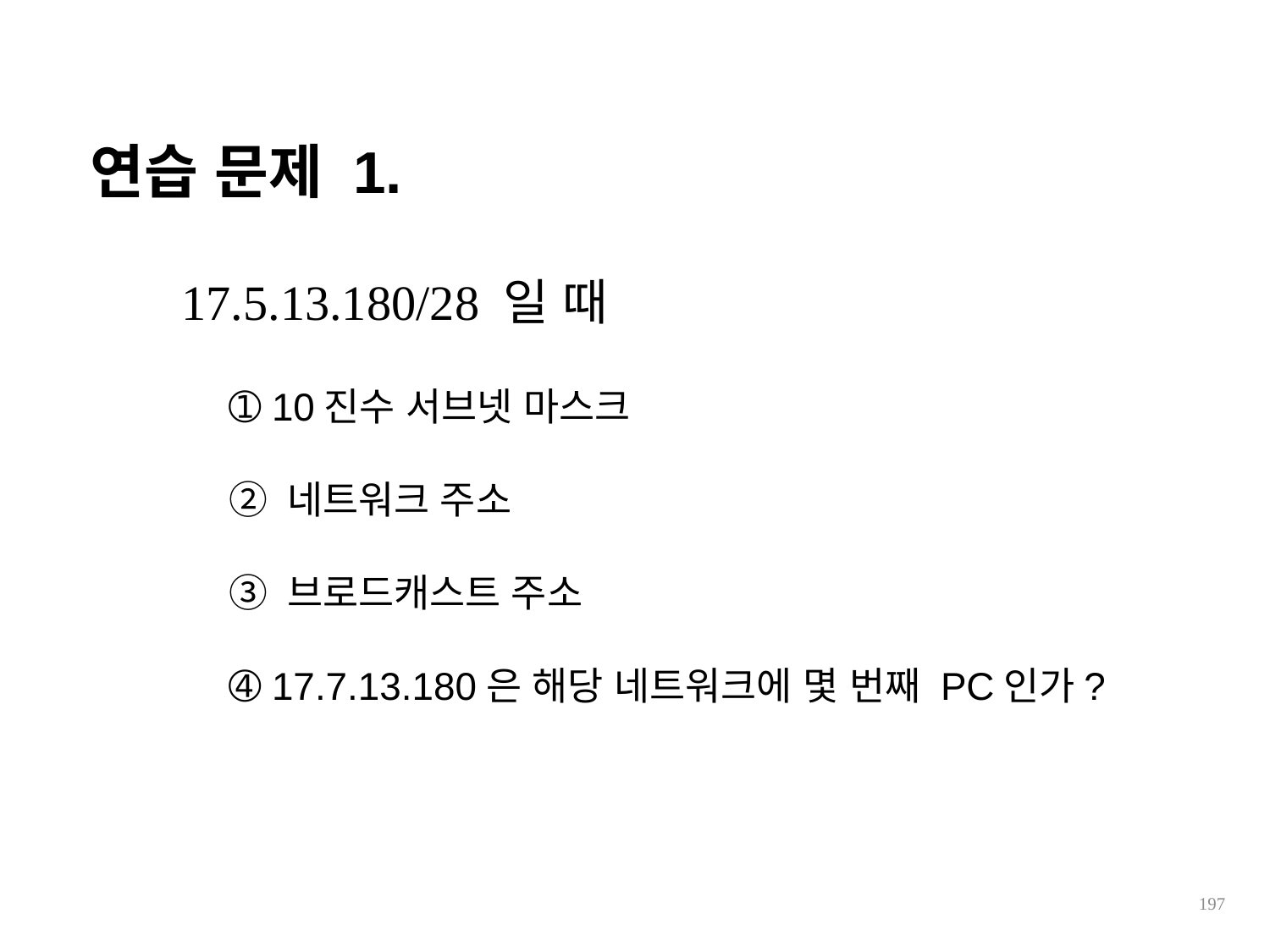

연습 문제 1.
17.5.13.180/28 일 때
➀ 10진수 서브넷 마스크
➁ 네트워크 주소
➂ 브로드캐스트 주소
➃ 17.7.13.180은 해당 네트워크에 몇 번째 PC인가?

197